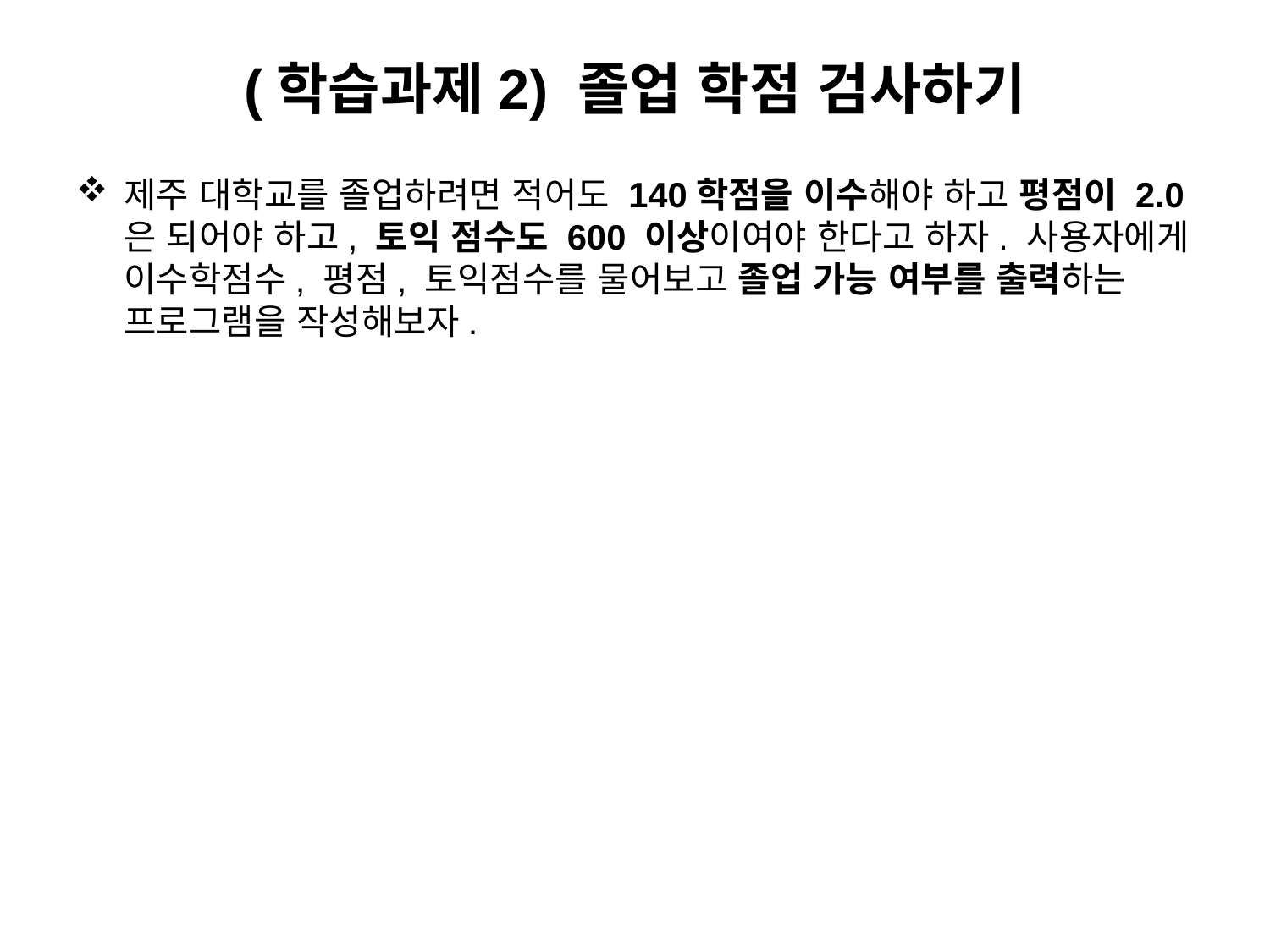

# (학습과제2) 졸업 학점 검사하기
제주 대학교를 졸업하려면 적어도 140학점을 이수해야 하고 평점이 2.0은 되어야 하고, 토익 점수도 600 이상이여야 한다고 하자. 사용자에게 이수학점수, 평점, 토익점수를 물어보고 졸업 가능 여부를 출력하는 프로그램을 작성해보자.